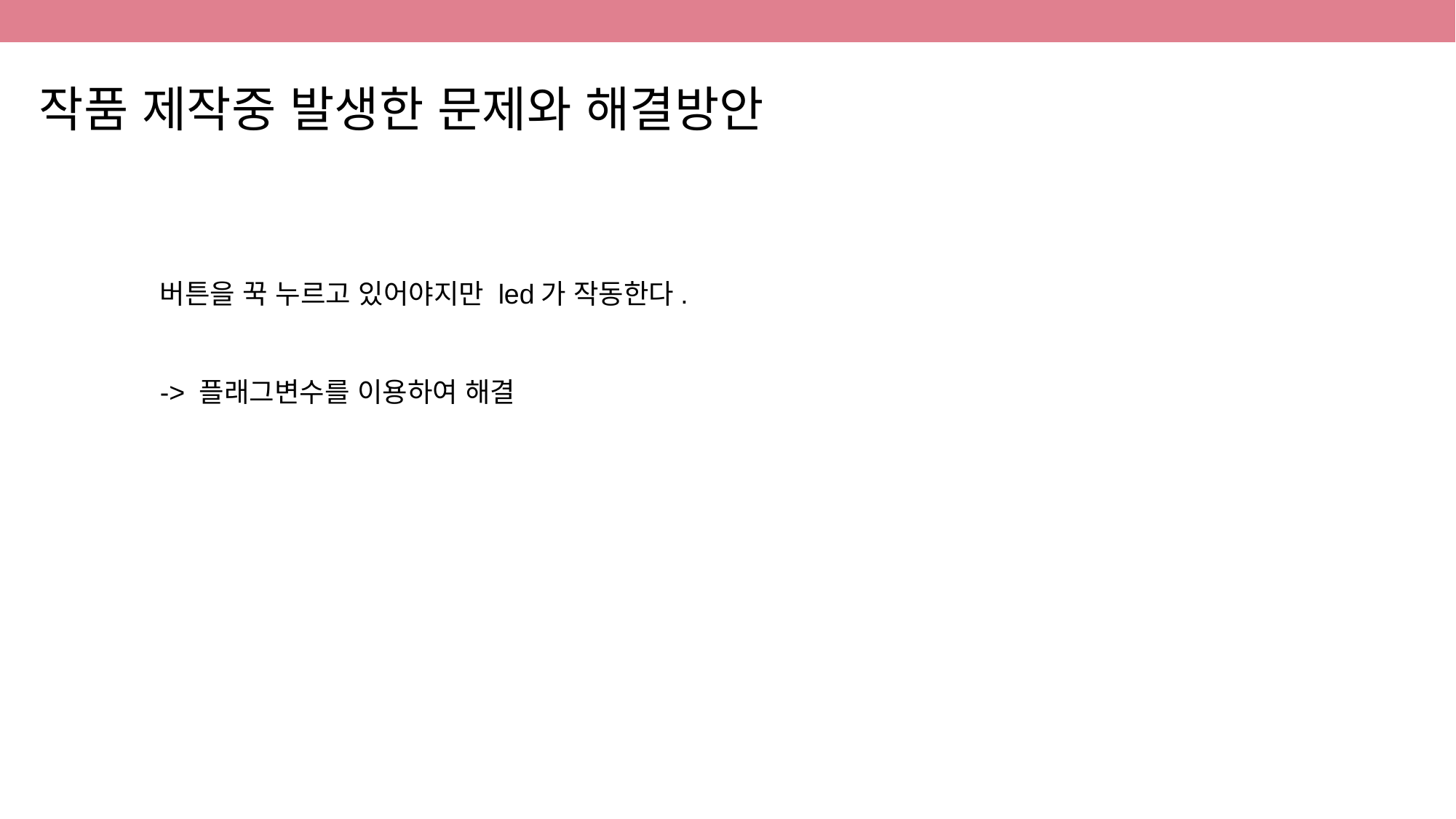

작품 제작중 발생한 문제와 해결방안
버튼을 꾹 누르고 있어야지만 led가 작동한다.

-> 플래그변수를 이용하여 해결